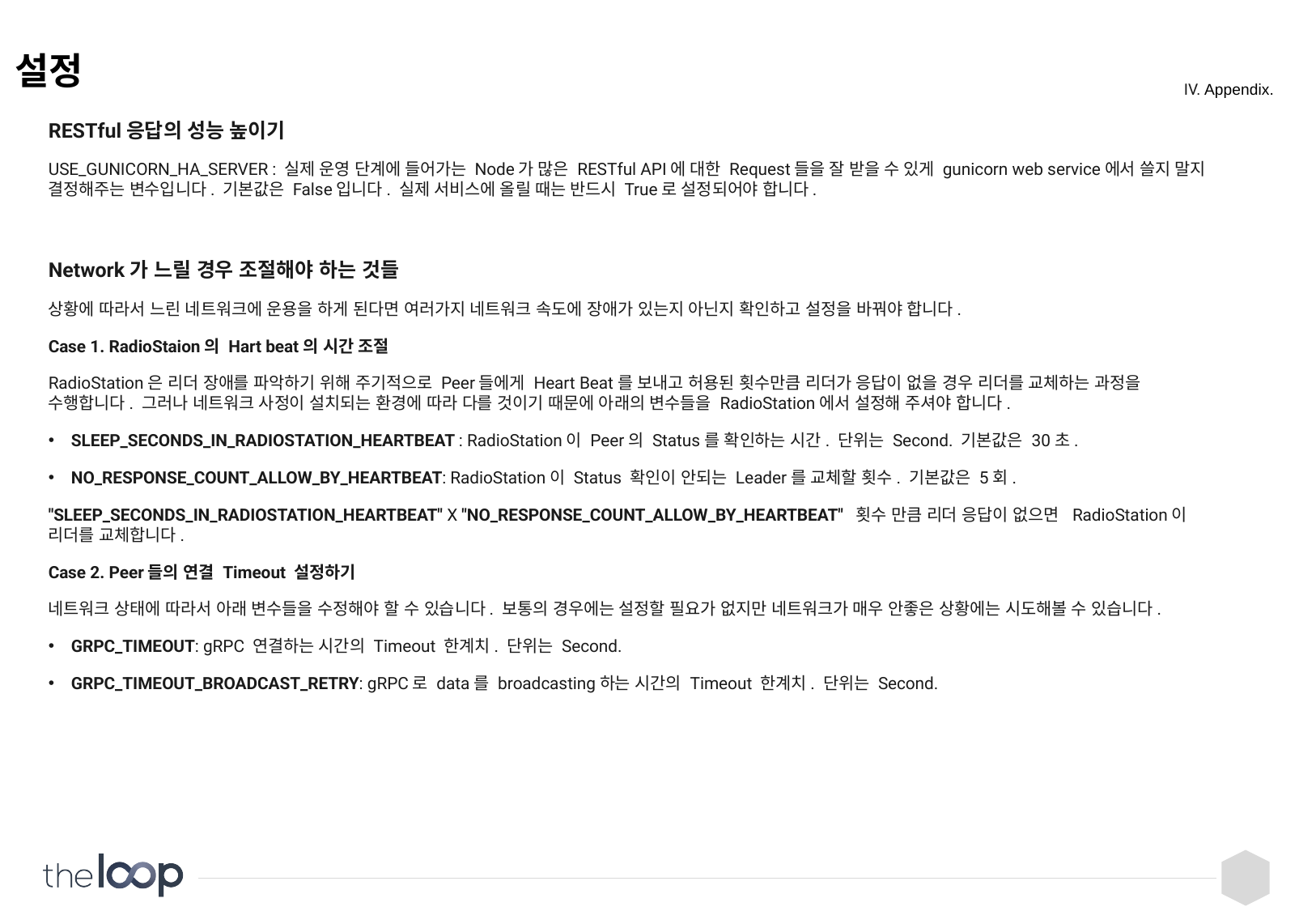

# 설정
IV. Appendix.
RESTful응답의 성능 높이기
USE_GUNICORN_HA_SERVER : 실제 운영 단계에 들어가는 Node가 많은 RESTful API에 대한 Request들을 잘 받을 수 있게 gunicorn web service에서 쓸지 말지 결정해주는 변수입니다. 기본값은 False입니다. 실제 서비스에 올릴 때는 반드시 True로 설정되어야 합니다.

Network가 느릴 경우 조절해야 하는 것들
상황에 따라서 느린 네트워크에 운용을 하게 된다면 여러가지 네트워크 속도에 장애가 있는지 아닌지 확인하고 설정을 바꿔야 합니다.
Case 1. RadioStaion의 Hart beat의 시간 조절
RadioStation은 리더 장애를 파악하기 위해 주기적으로 Peer들에게 Heart Beat를 보내고 허용된 횟수만큼 리더가 응답이 없을 경우 리더를 교체하는 과정을 수행합니다. 그러나 네트워크 사정이 설치되는 환경에 따라 다를 것이기 때문에 아래의 변수들을 RadioStation에서 설정해 주셔야 합니다.
SLEEP_SECONDS_IN_RADIOSTATION_HEARTBEAT : RadioStation이 Peer의 Status를 확인하는 시간. 단위는 Second. 기본값은 30초.
NO_RESPONSE_COUNT_ALLOW_BY_HEARTBEAT: RadioStation이 Status 확인이 안되는 Leader를 교체할 횟수. 기본값은 5회.
"SLEEP_SECONDS_IN_RADIOSTATION_HEARTBEAT" X "NO_RESPONSE_COUNT_ALLOW_BY_HEARTBEAT"  횟수 만큼 리더 응답이 없으면  RadioStation이 리더를 교체합니다.
Case 2. Peer들의 연결 Timeout 설정하기
네트워크 상태에 따라서 아래 변수들을 수정해야 할 수 있습니다. 보통의 경우에는 설정할 필요가 없지만 네트워크가 매우 안좋은 상황에는 시도해볼 수 있습니다.
GRPC_TIMEOUT: gRPC 연결하는 시간의 Timeout 한계치. 단위는 Second.
GRPC_TIMEOUT_BROADCAST_RETRY: gRPC로 data를 broadcasting하는 시간의 Timeout 한계치. 단위는 Second.